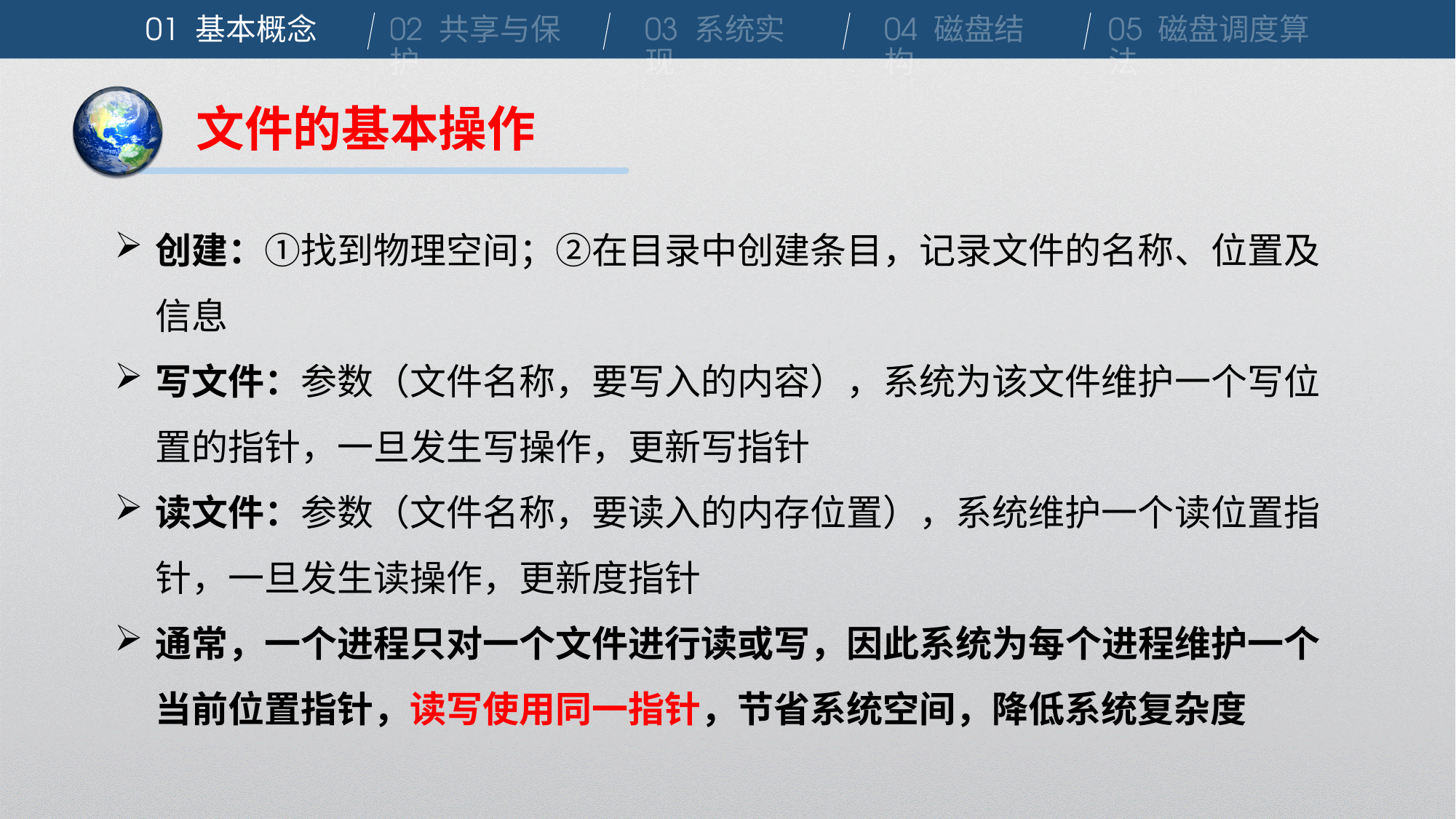

01 基本概念
02 共享与保护
03 系统实现
04 磁盘结构
05 磁盘调度算法
文件的基本操作
创建：①找到物理空间；②在目录中创建条目，记录文件的名称、位置及信息
写文件：参数（文件名称，要写入的内容），系统为该文件维护一个写位置的指针，一旦发生写操作，更新写指针
读文件：参数（文件名称，要读入的内存位置），系统维护一个读位置指针，一旦发生读操作，更新度指针
通常，一个进程只对一个文件进行读或写，因此系统为每个进程维护一个当前位置指针，读写使用同一指针，节省系统空间，降低系统复杂度